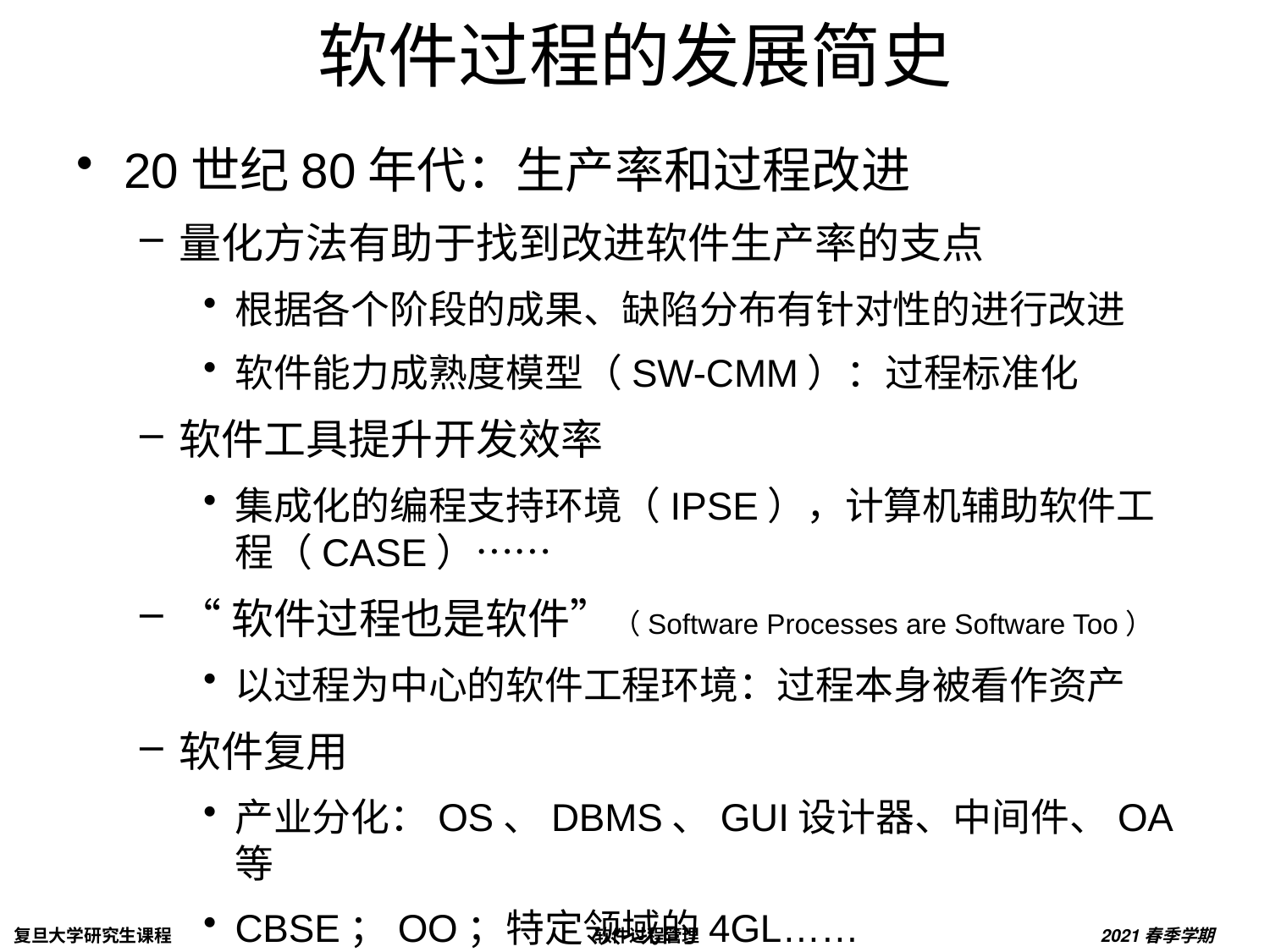

# 软件过程的发展简史
20世纪80年代：生产率和过程改进
量化方法有助于找到改进软件生产率的支点
根据各个阶段的成果、缺陷分布有针对性的进行改进
软件能力成熟度模型（SW-CMM）：过程标准化
软件工具提升开发效率
集成化的编程支持环境（IPSE），计算机辅助软件工程（CASE）……
“软件过程也是软件”（Software Processes are Software Too）
以过程为中心的软件工程环境：过程本身被看作资产
软件复用
产业分化：OS、DBMS、GUI设计器、中间件、OA等
CBSE；OO；特定领域的4GL……